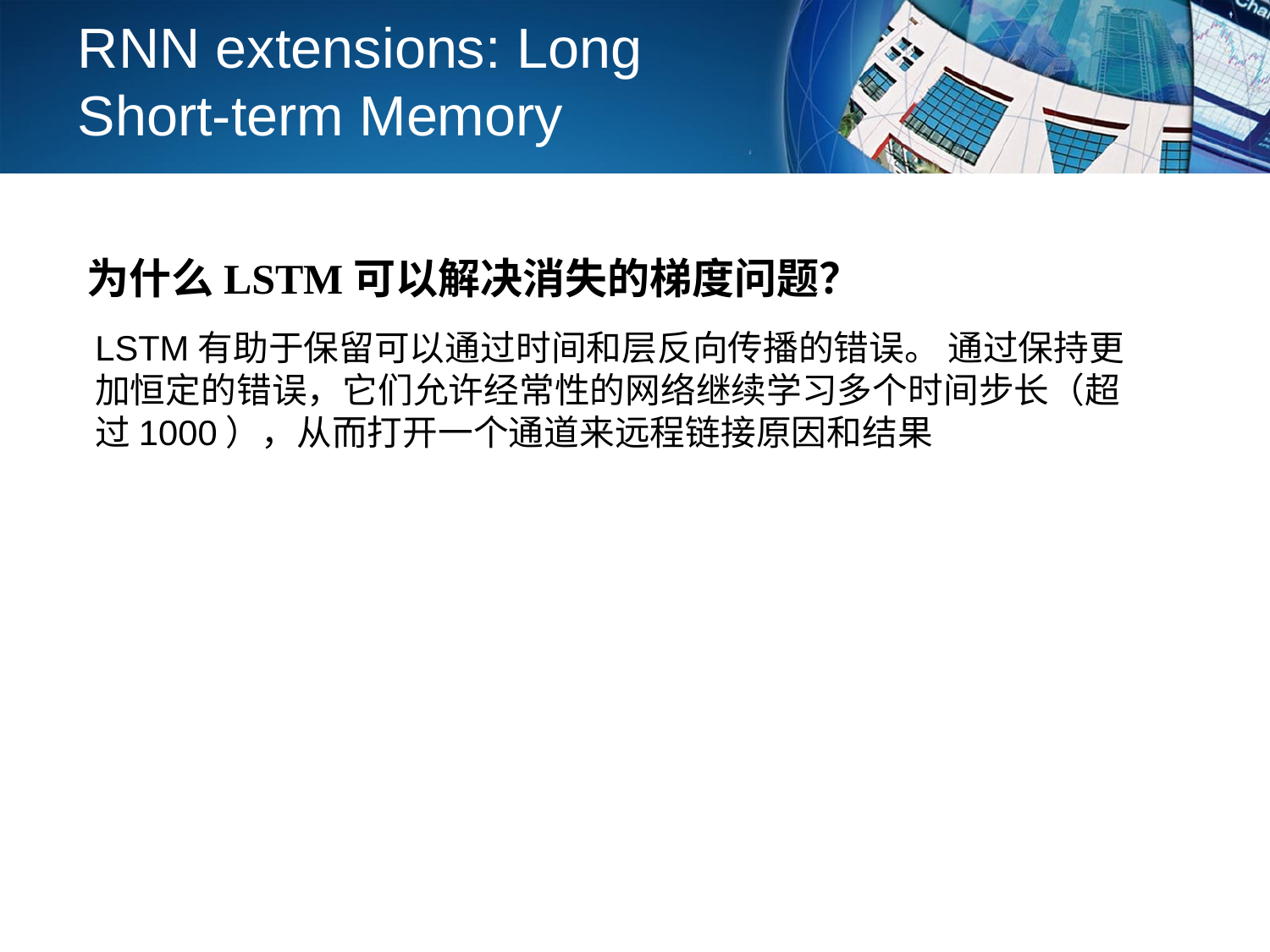

# RNN extensions: Long Short-term Memory
为什么LSTM可以解决消失的梯度问题？
LSTM有助于保留可以通过时间和层反向传播的错误。 通过保持更加恒定的错误，它们允许经常性的网络继续学习多个时间步长（超过1000），从而打开一个通道来远程链接原因和结果